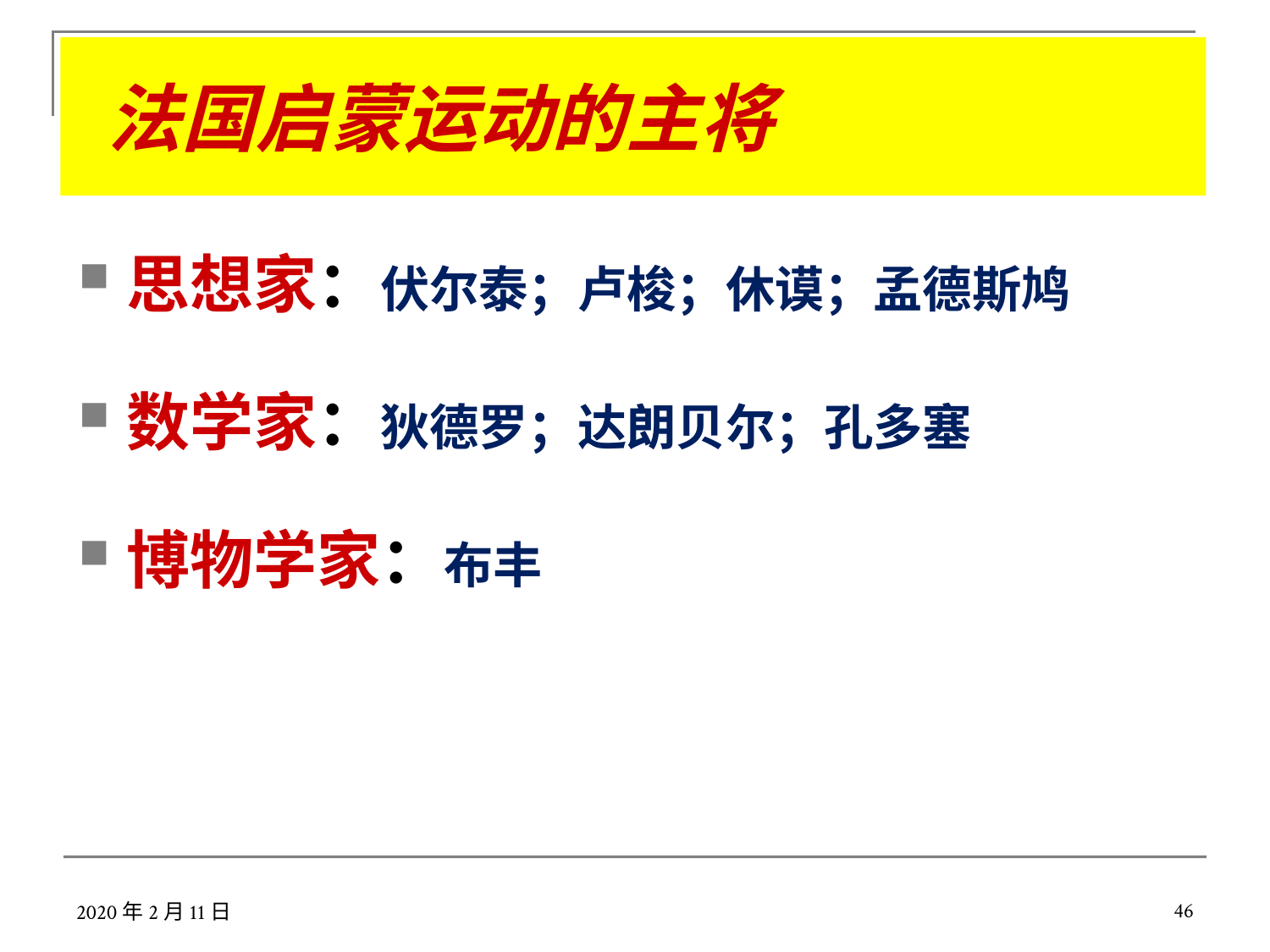

# 法国启蒙运动的主将
思想家：伏尔泰；卢梭；休谟；孟德斯鸠

数学家：狄德罗；达朗贝尔；孔多塞

博物学家：布丰
2020年2月11日
46